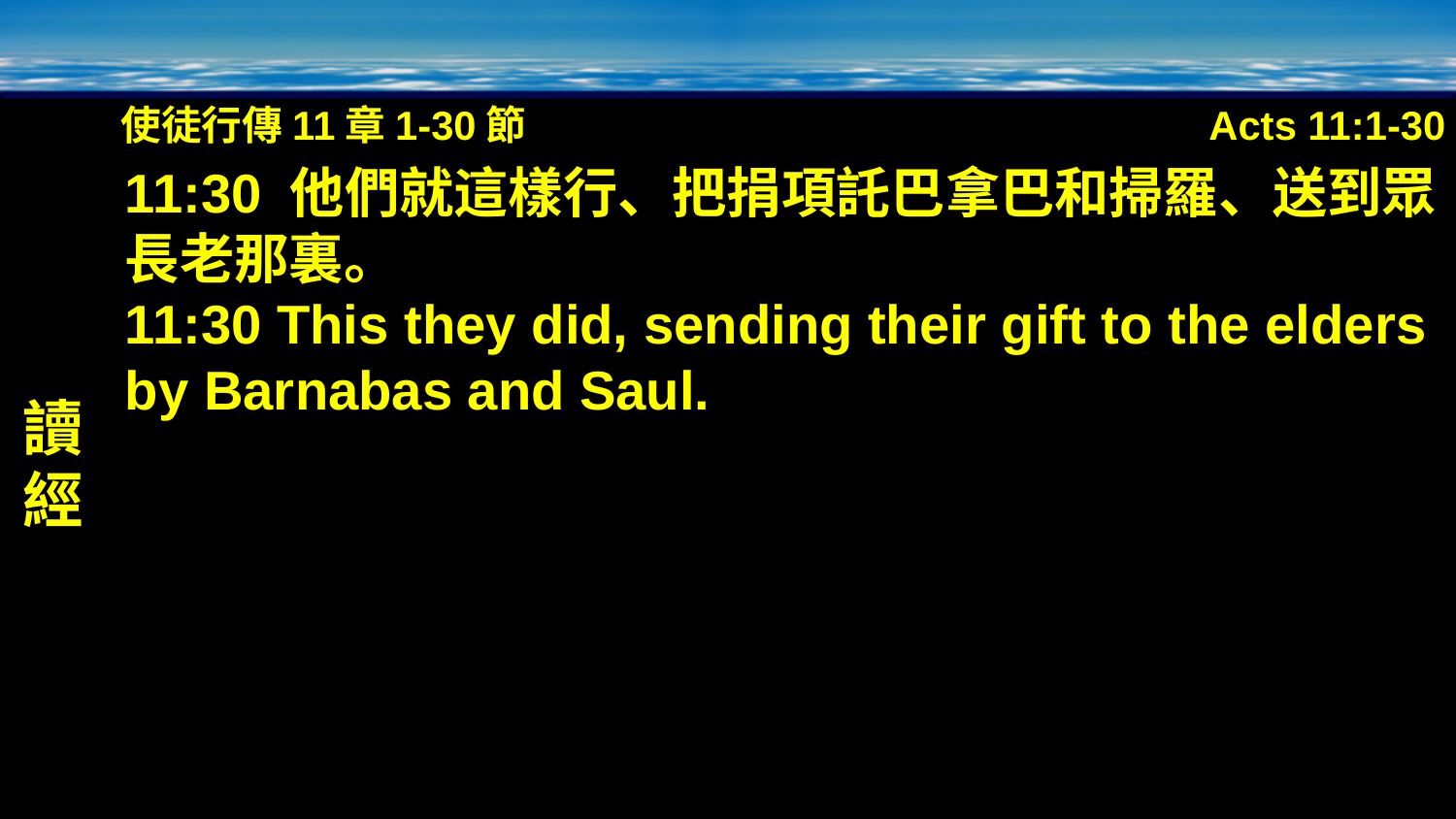

使徒行傳11章1-30節
Acts 11:1-30
讀經
11:30 他們就這樣行、把捐項託巴拿巴和掃羅、送到眾長老那裏。
11:30 This they did, sending their gift to the elders by Barnabas and Saul.